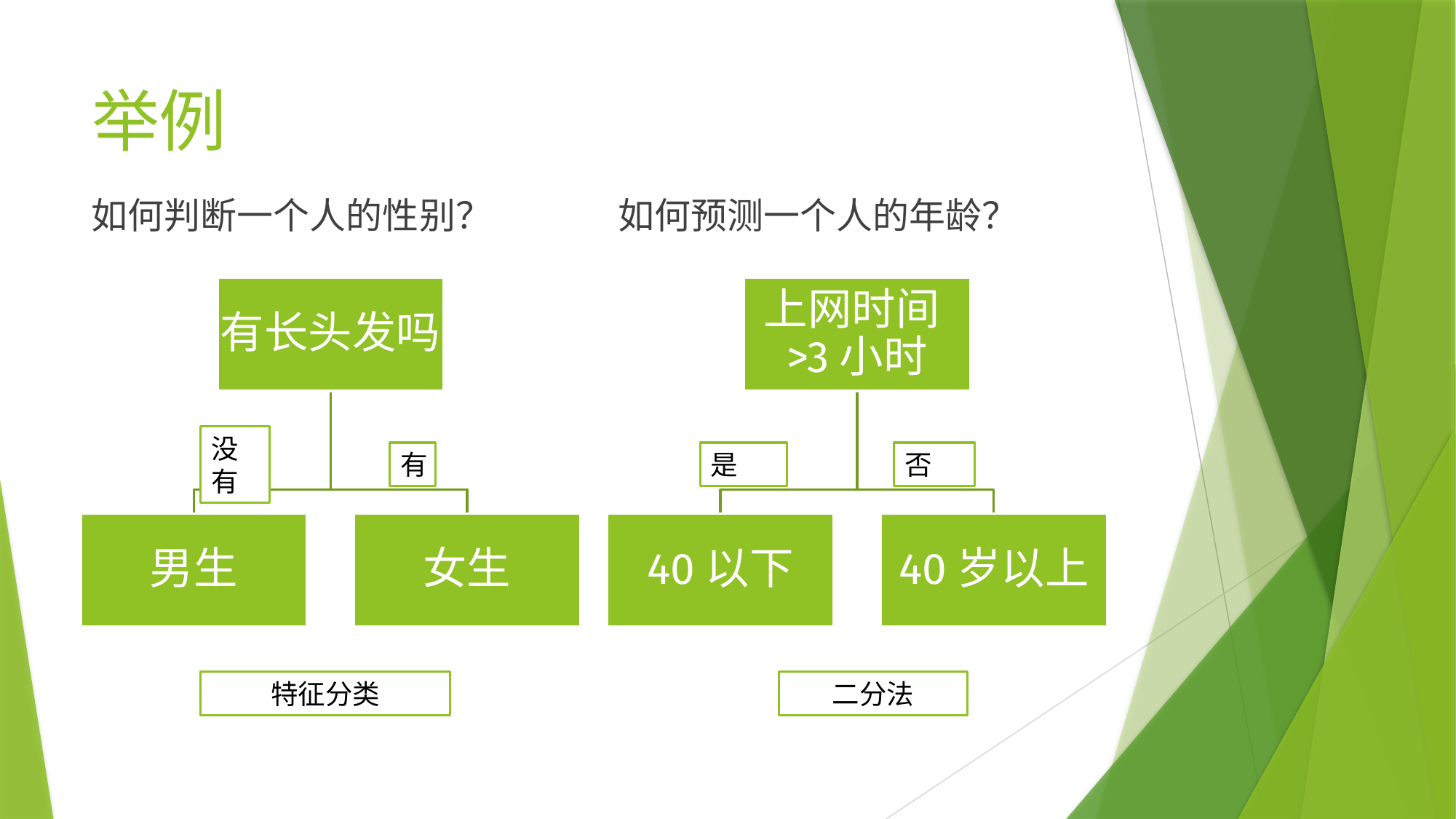

# 举例
如何判断一个人的性别？
如何预测一个人的年龄？
有长头发吗
男生
女生
上网时间>3小时
40以下
40岁以上
没有
有
是
否
特征分类
二分法